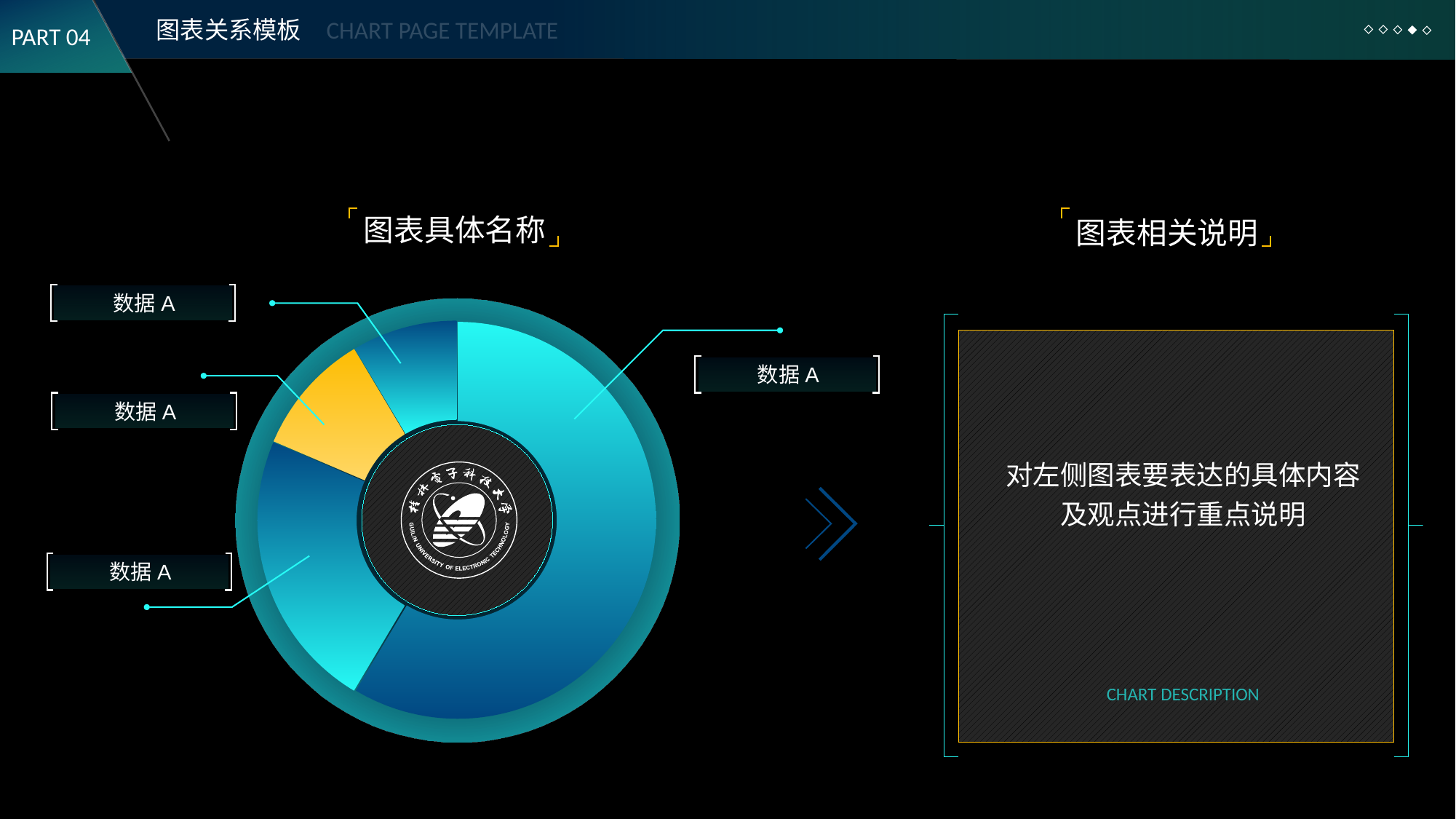

图表关系模板
CHART PAGE TEMPLATE
PART 04

图表具体名称

图表相关说明

数据A

### Chart

| Category | 销售额 |
|---|---|
| 数据A | 8.2 |
| 数据B | 3.2 |
| 数据C | 1.4 |
| 数据D | 1.2 |

数据A

数据A

对左侧图表要表达的具体内容及观点进行重点说明

数据A

CHART DESCRIPTION